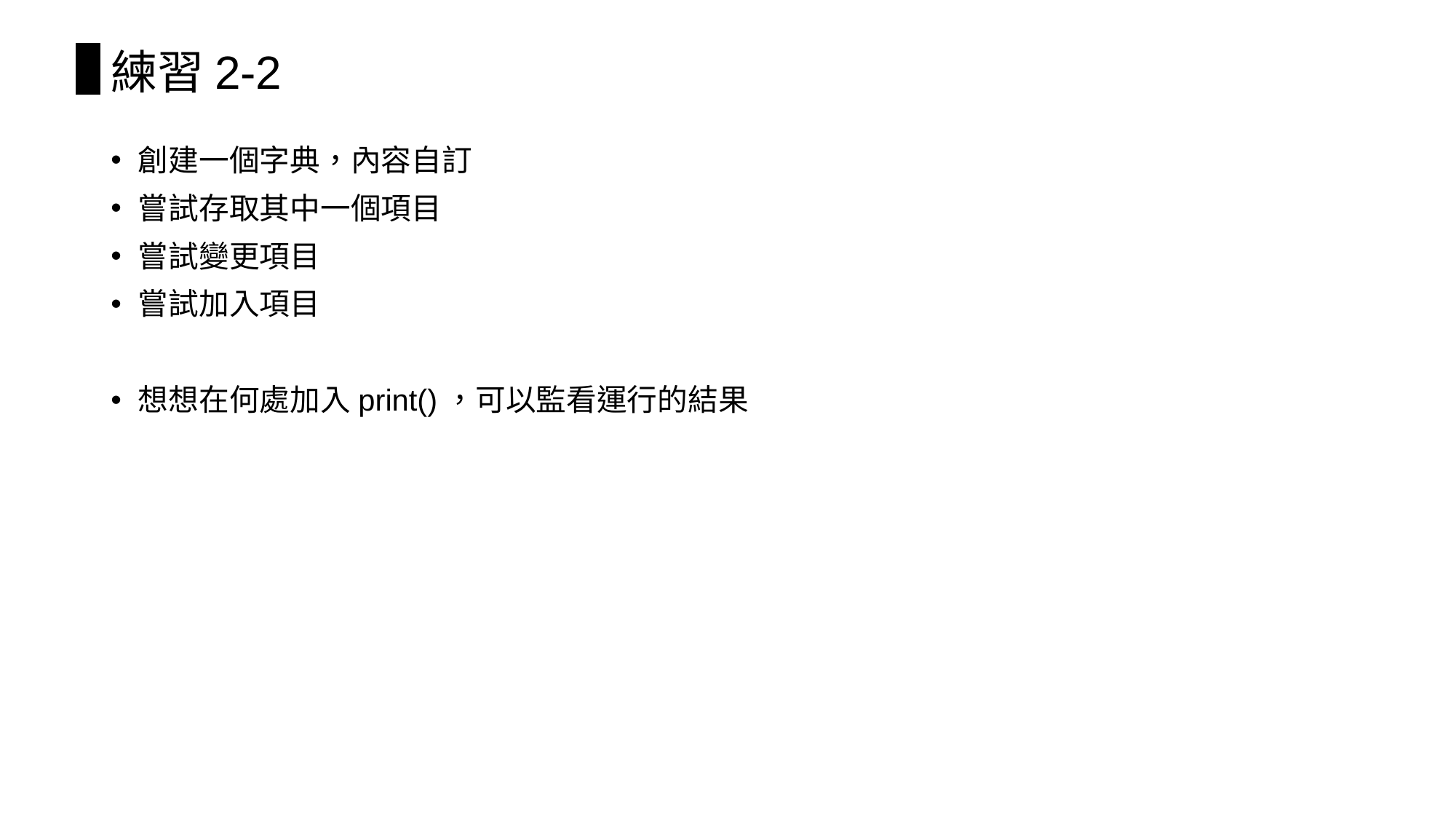

# 練習2-2
創建一個字典，內容自訂
嘗試存取其中一個項目
嘗試變更項目
嘗試加入項目

想想在何處加入print()，可以監看運行的結果